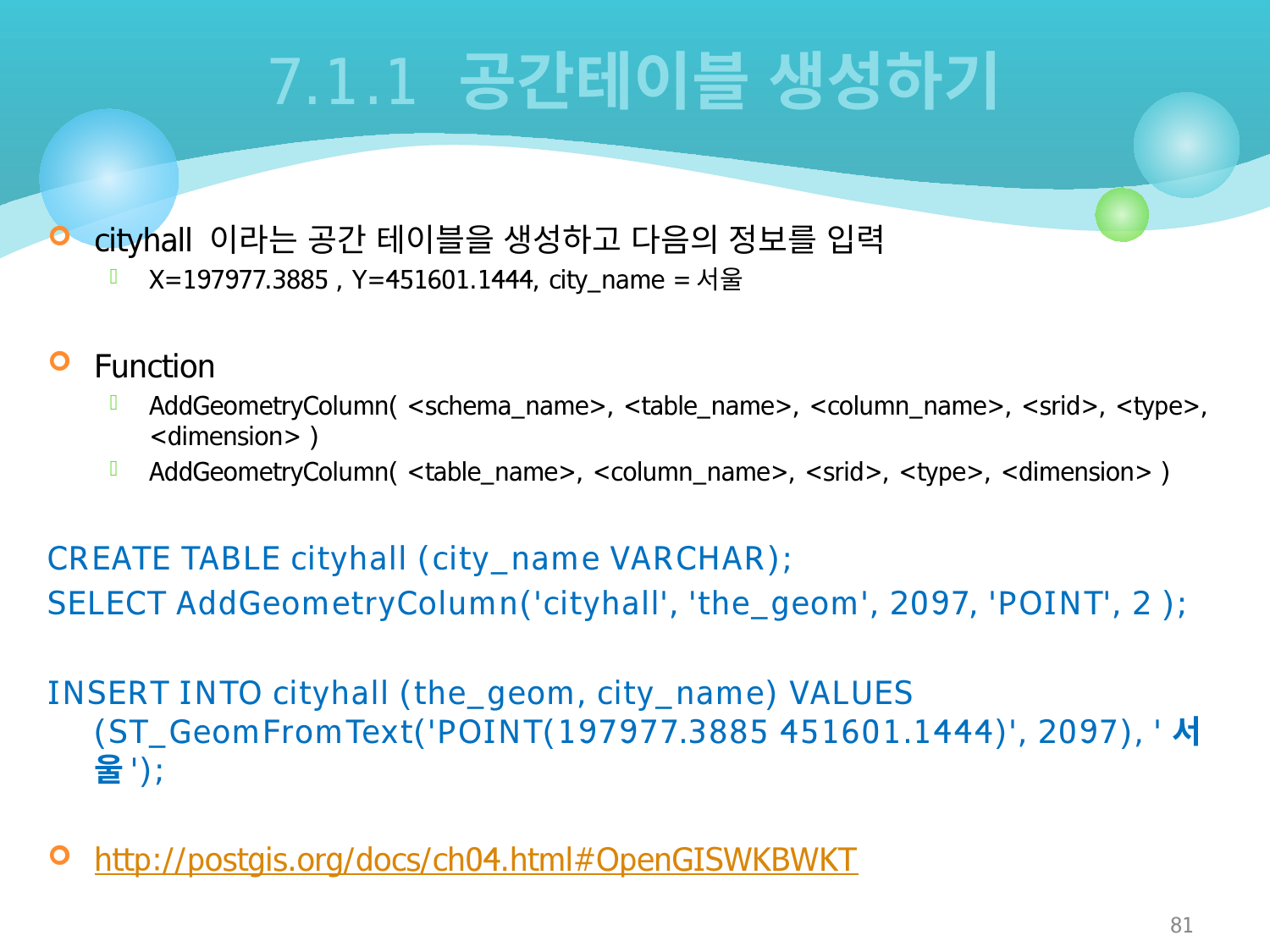

# 7.1.1 공간테이블 생성하기
cityhall 이라는 공간 테이블을 생성하고 다음의 정보를 입력
X=197977.3885 , Y=451601.1444, city_name =서울

Function
AddGeometryColumn( <schema_name>, <table_name>, <column_name>, <srid>, <type>, <dimension> )
AddGeometryColumn( <table_name>, <column_name>, <srid>, <type>, <dimension> )

CREATE TABLE cityhall (city_name VARCHAR);
SELECT AddGeometryColumn('cityhall', 'the_geom', 2097, 'POINT', 2 );

INSERT INTO cityhall (the_geom, city_name) VALUES (ST_GeomFromText('POINT(197977.3885 451601.1444)', 2097), '서울');

http://postgis.org/docs/ch04.html#OpenGISWKBWKT
81